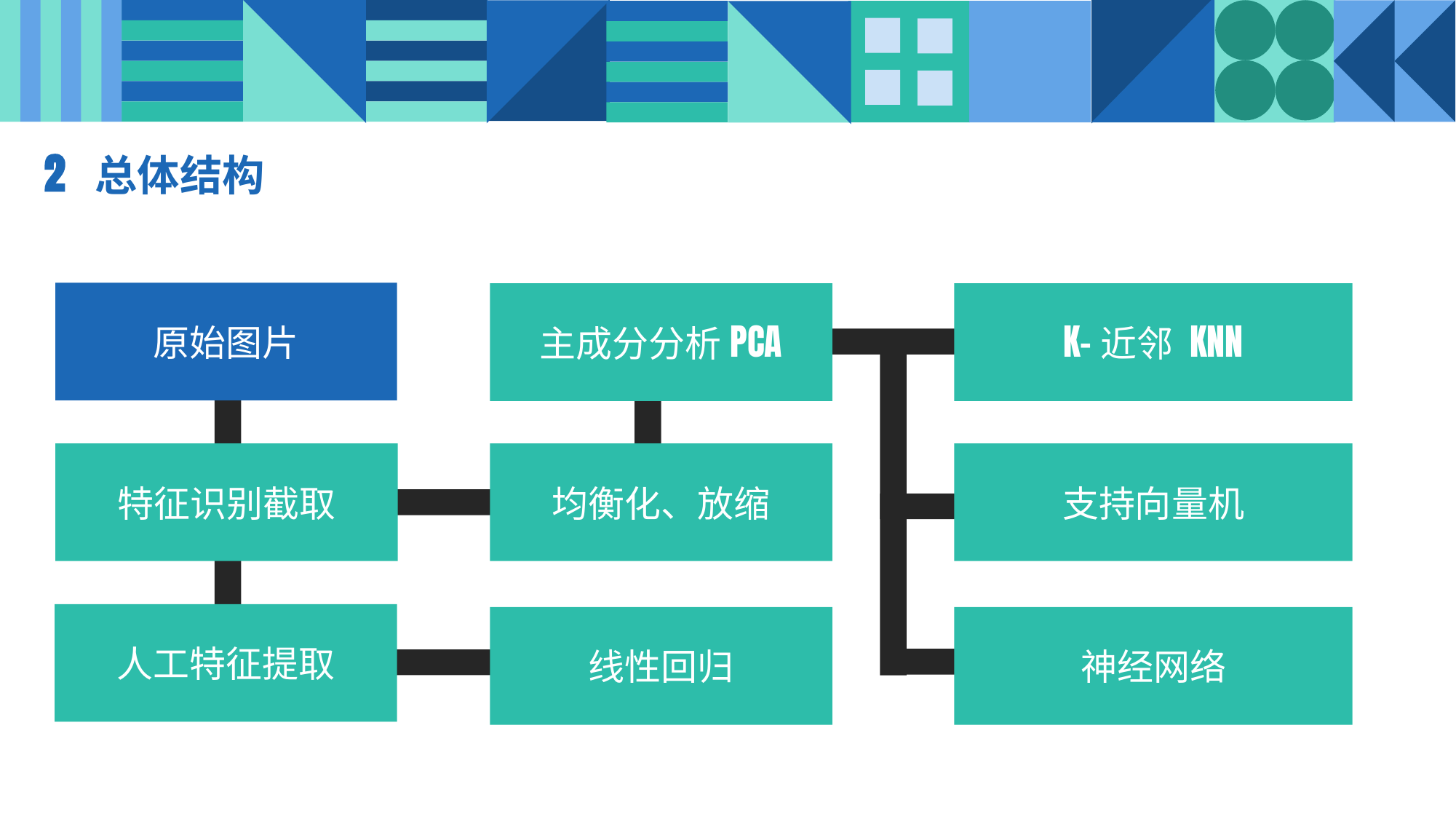

2  总体结构
原始图片
主成分分析PCA
K-近邻 KNN

特征识别截取
均衡化、放缩
支持向量机

人工特征提取
线性回归
神经网络